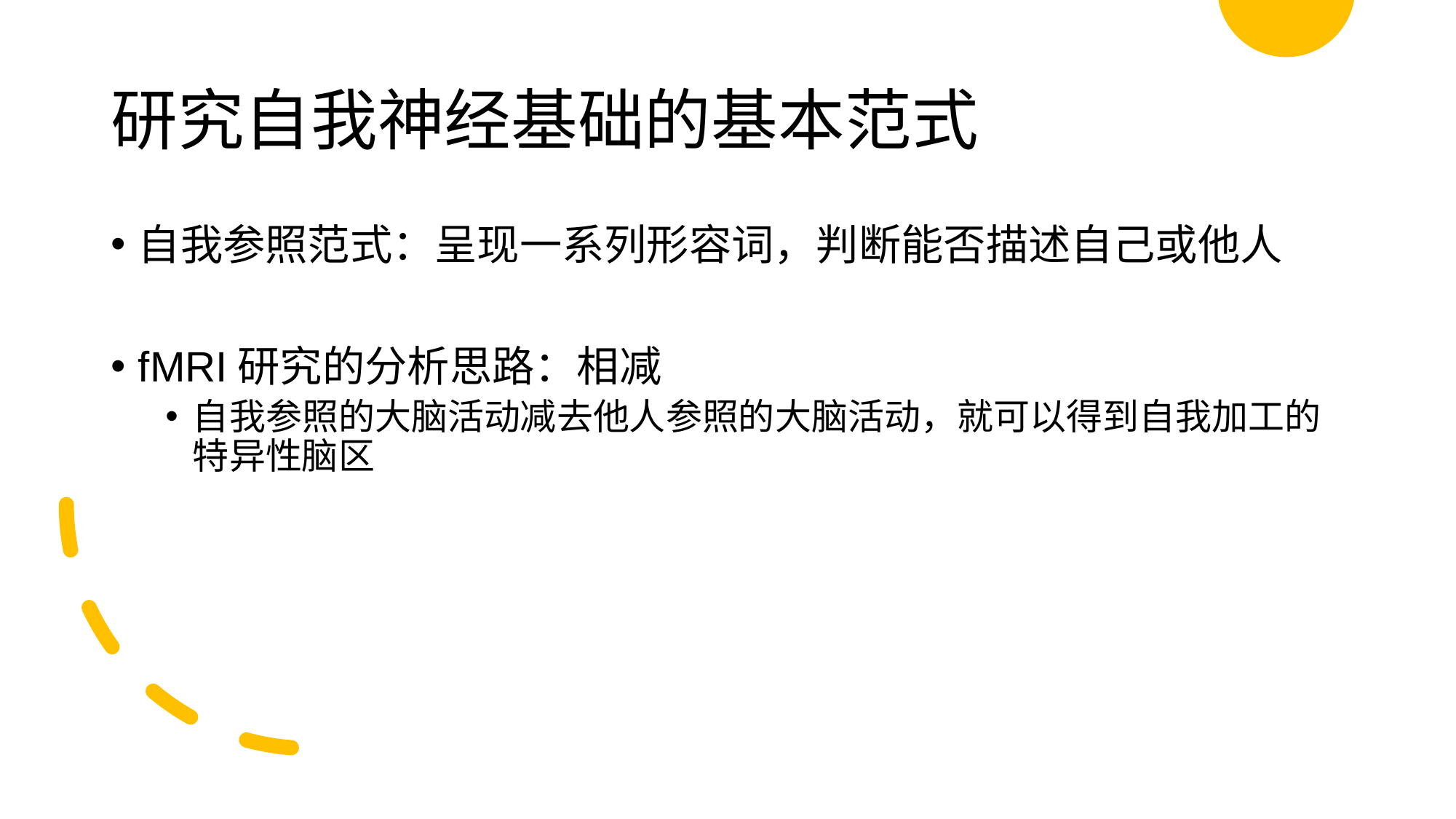

# 研究自我神经基础的基本范式
自我参照范式：呈现一系列形容词，判断能否描述自己或他人

fMRI研究的分析思路：相减
自我参照的大脑活动减去他人参照的大脑活动，就可以得到自我加工的特异性脑区